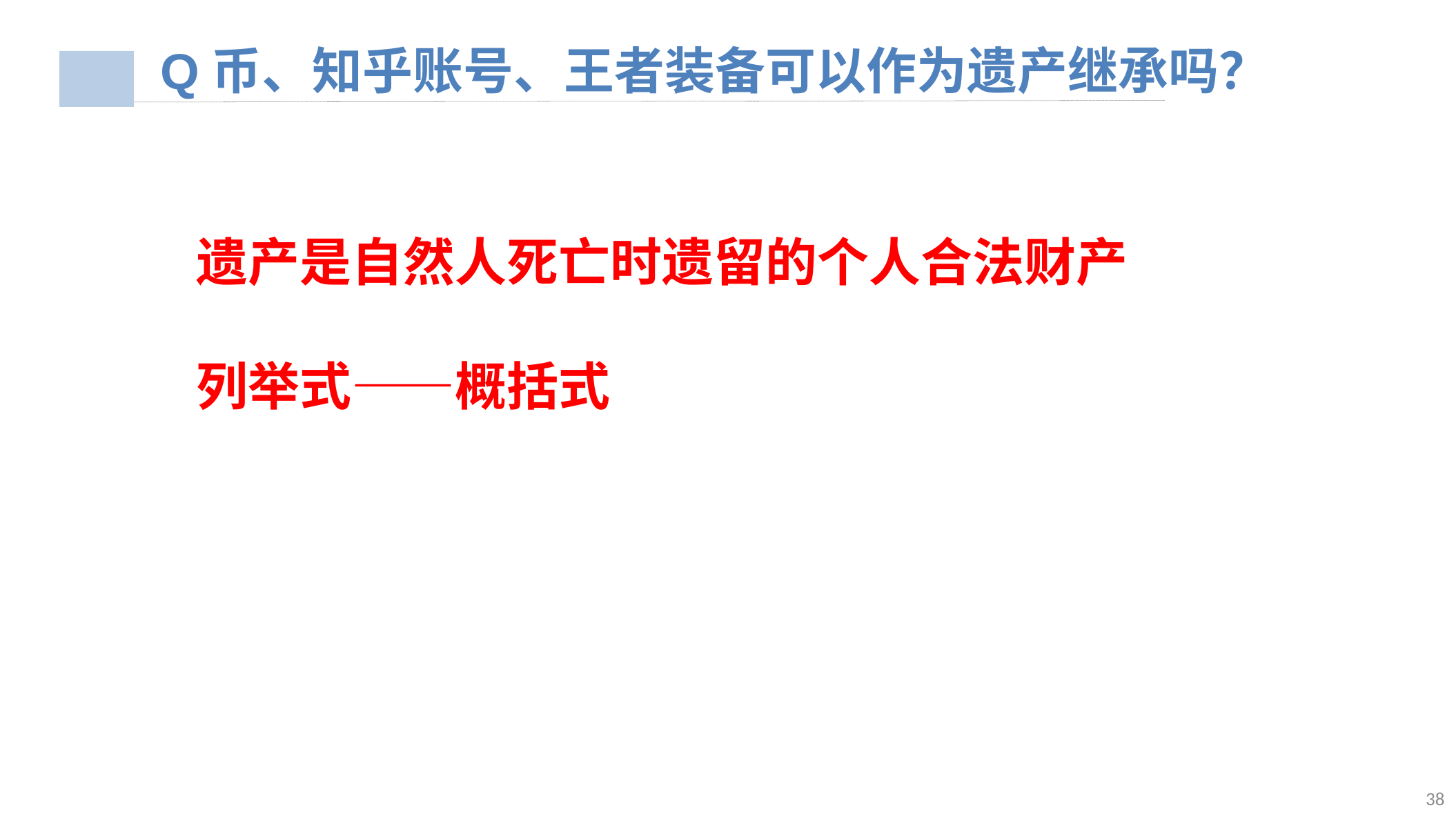

Q币、知乎账号、王者装备可以作为遗产继承吗？

遗产是自然人死亡时遗留的个人合法财产

列举式——概括式
38